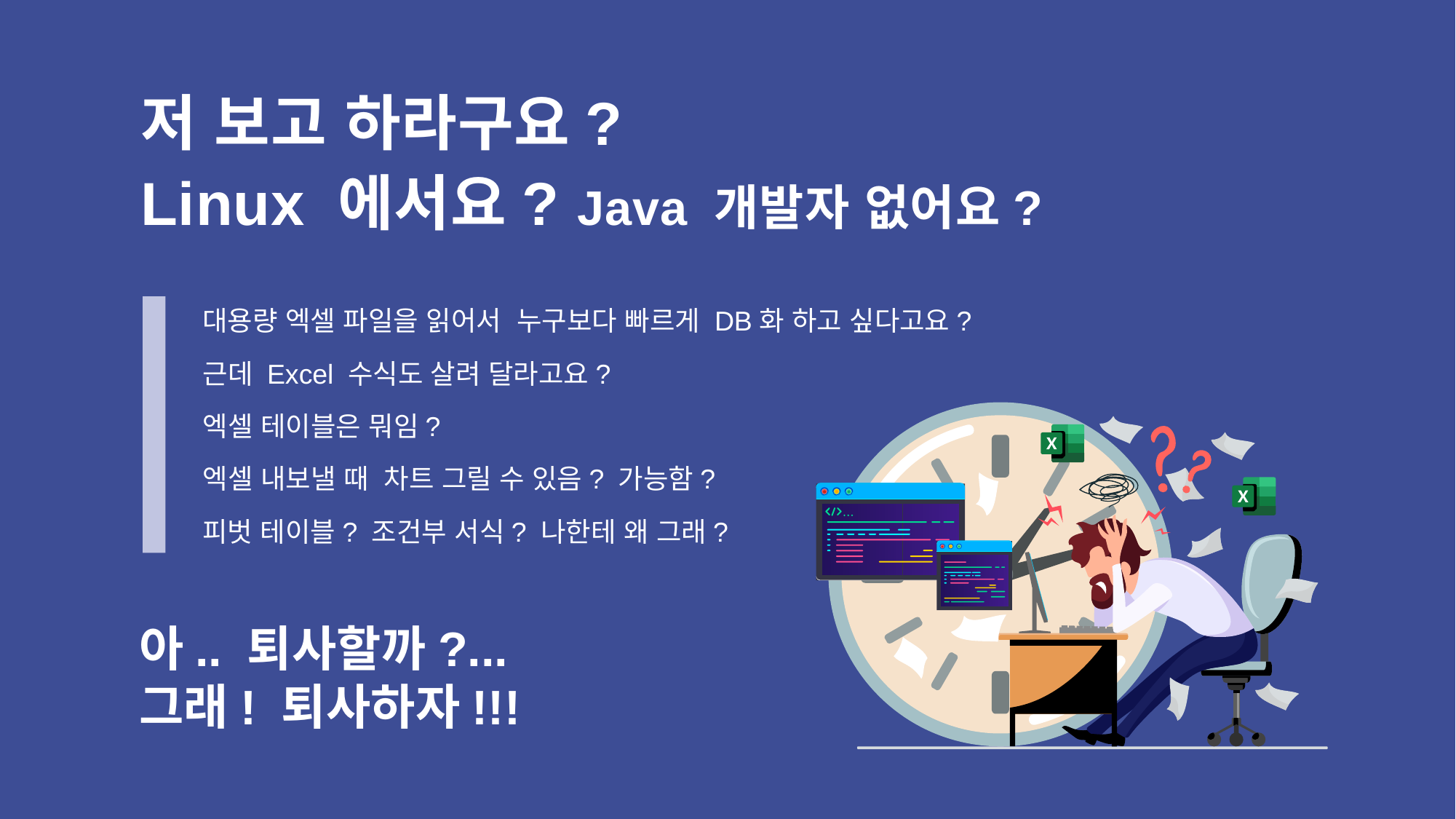

저 보고 하라구요?
Linux 에서요? Java 개발자 없어요?

대용량 엑셀 파일을 읽어서  누구보다 빠르게 DB화 하고 싶다고요?
근데 Excel 수식도 살려 달라고요?

엑셀 테이블은 뭐임?
엑셀 내보낼 때  차트 그릴 수 있음? 가능함?
피벗 테이블? 조건부 서식? 나한테 왜 그래?
아.. 퇴사할까?...
그래! 퇴사하자!!!